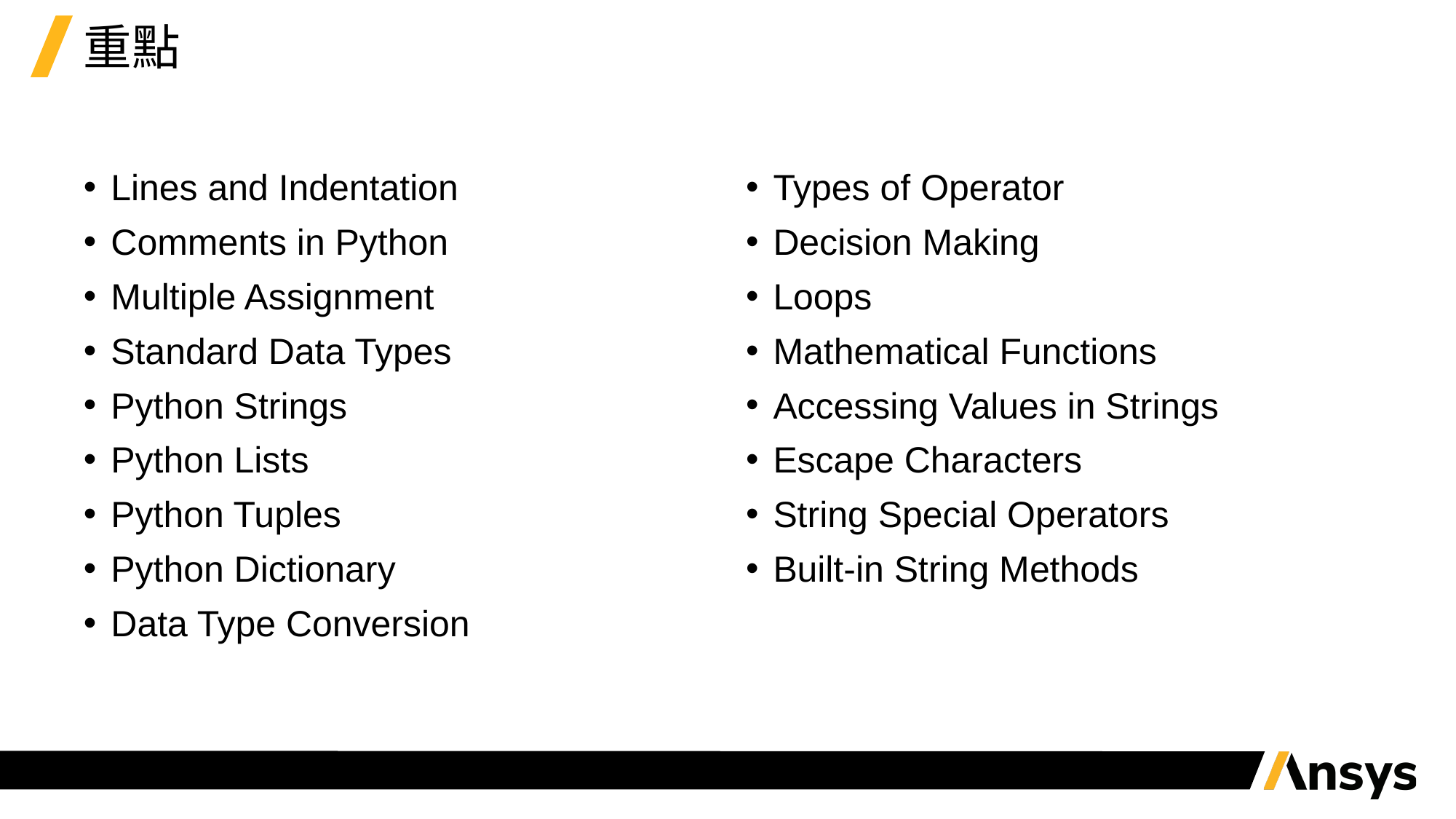

# 重點
Lines and Indentation
Comments in Python
Multiple Assignment
Standard Data Types
Python Strings
Python Lists
Python Tuples
Python Dictionary
Data Type Conversion

Types of Operator
Decision Making
Loops
Mathematical Functions
Accessing Values in Strings
Escape Characters
String Special Operators
Built-in String Methods